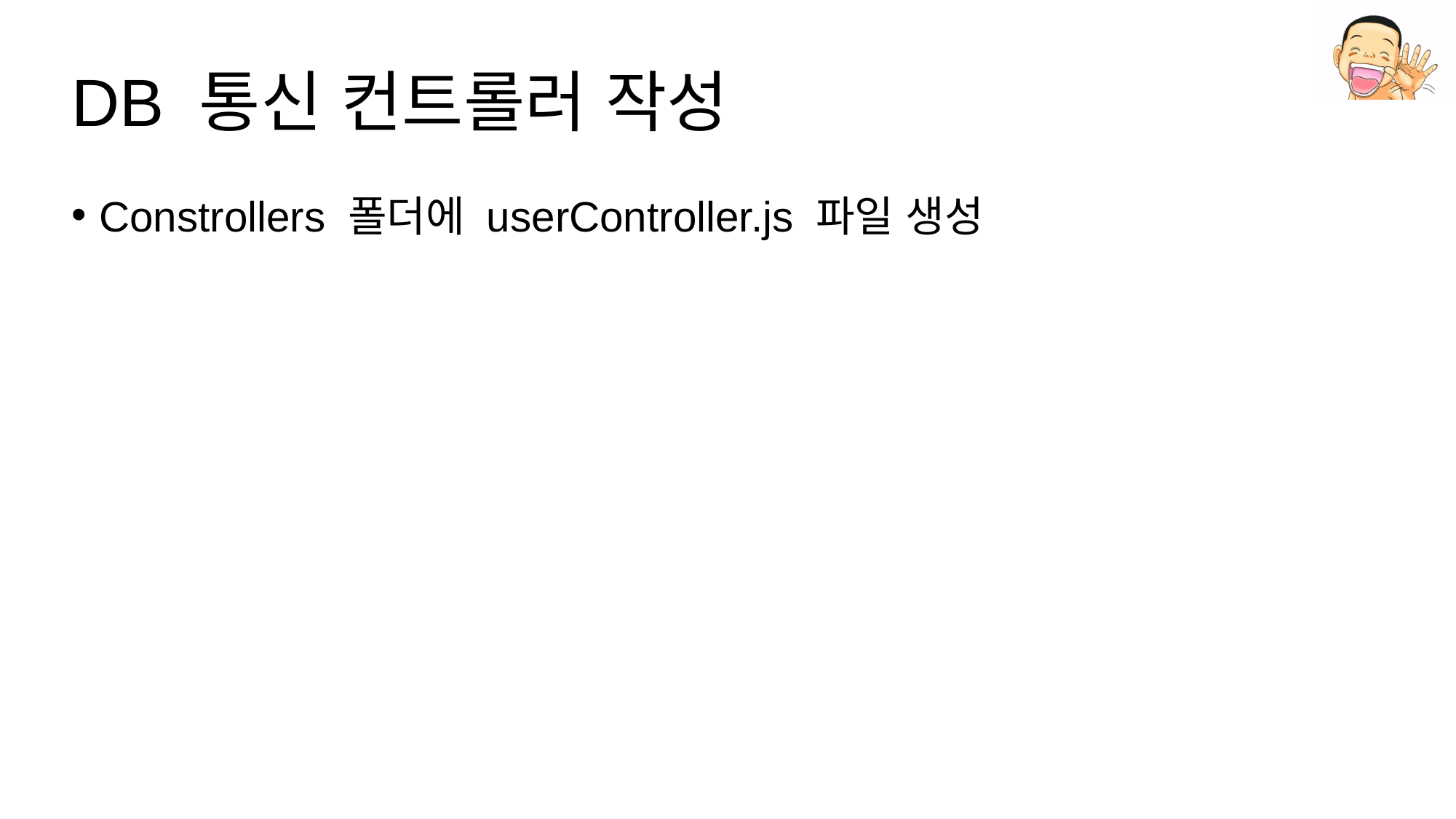

# DB 통신 컨트롤러 작성
Constrollers 폴더에 userController.js 파일 생성